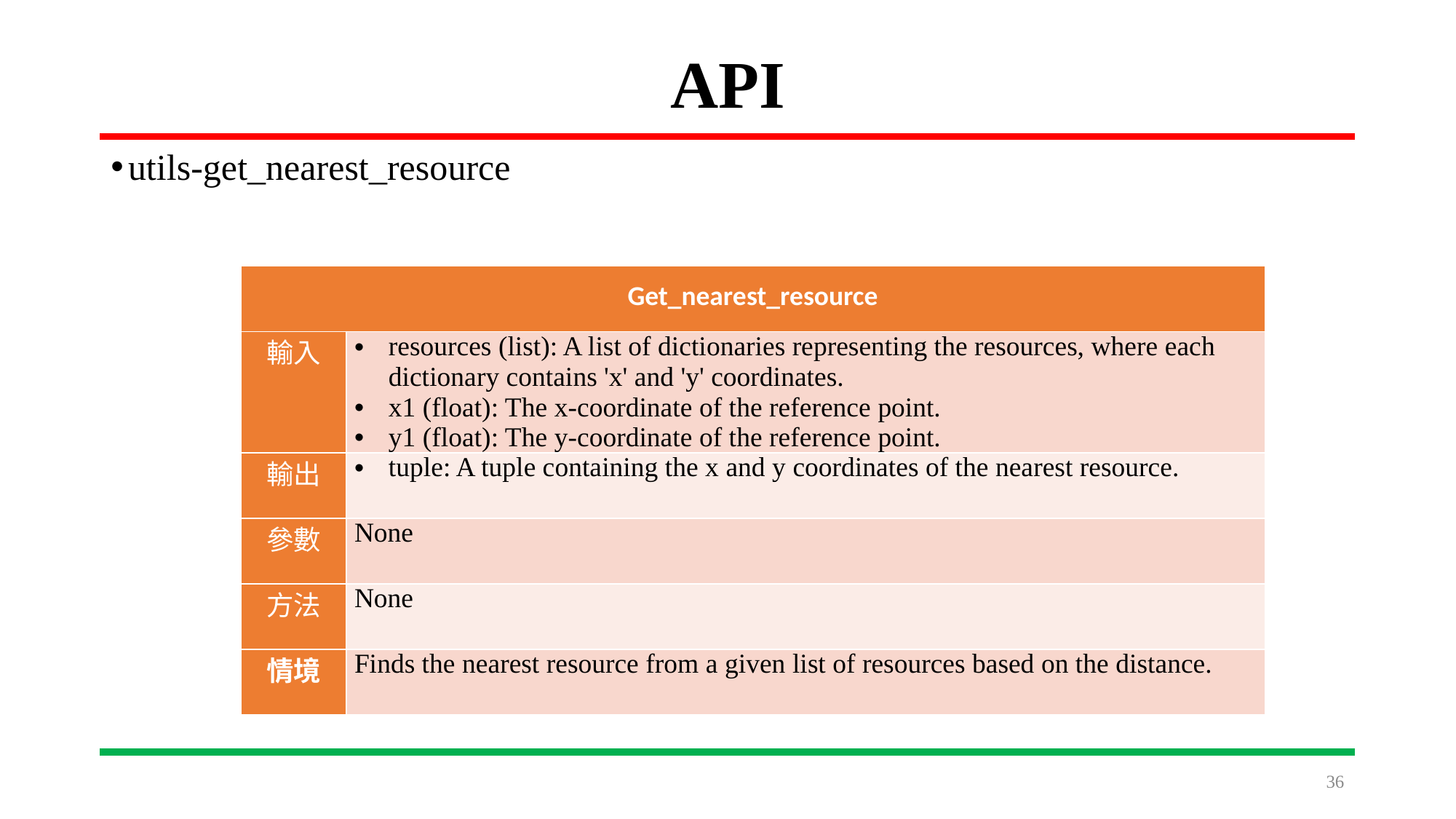

# API
utils-get_nearest_resource
| Get\_nearest\_resource |  |
| --- | --- |
| 輸入 | resources (list): A list of dictionaries representing the resources, where each dictionary contains 'x' and 'y' coordinates. x1 (float): The x-coordinate of the reference point. y1 (float): The y-coordinate of the reference point. |
| 輸出 | tuple: A tuple containing the x and y coordinates of the nearest resource. |
| 參數 | None |
| 方法 | None |
| 情境 | Finds the nearest resource from a given list of resources based on the distance. |
36